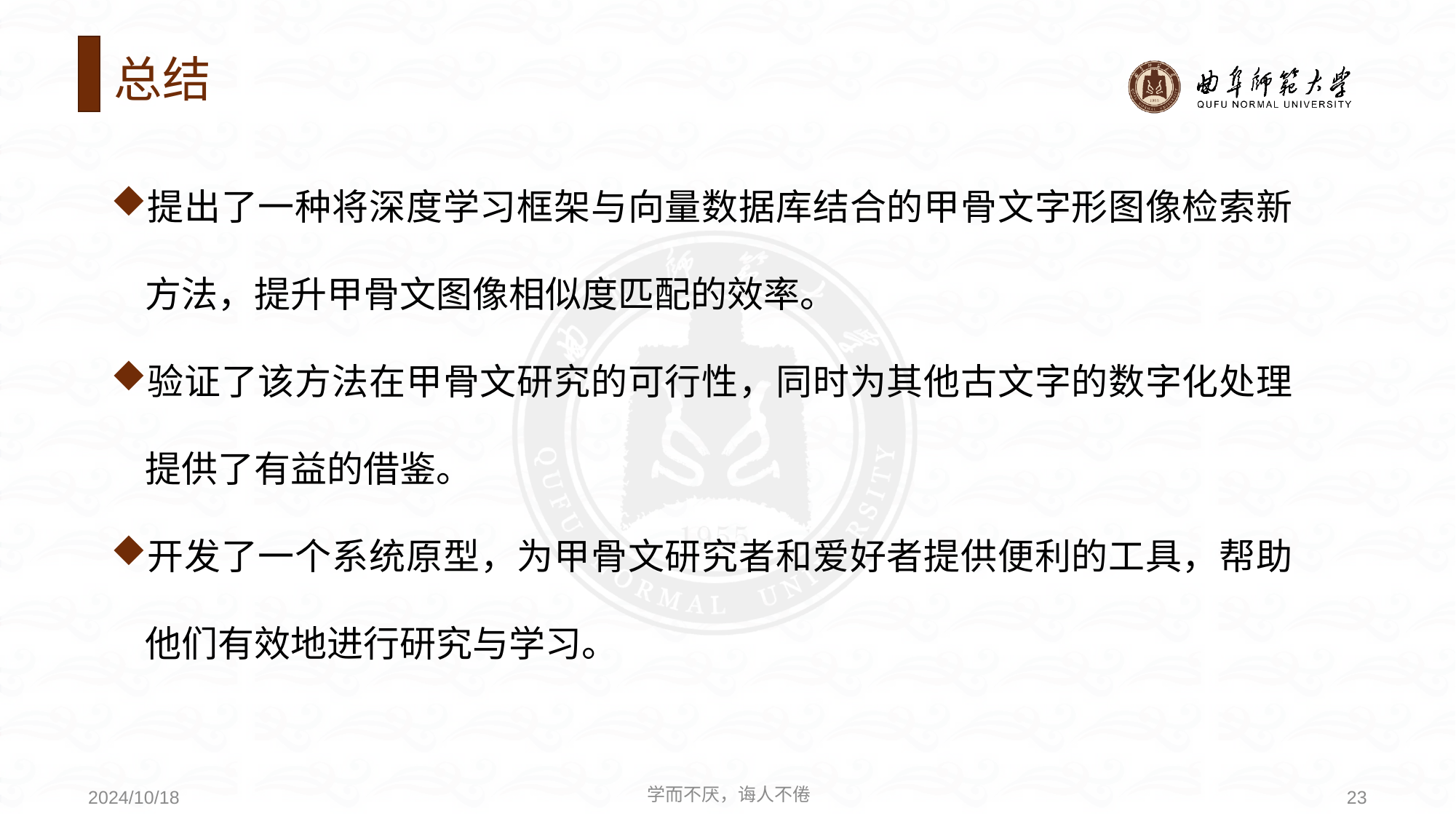

# 总结

提出了一种将深度学习框架与向量数据库结合的甲骨文字形图像检索新方法，提升甲骨文图像相似度匹配的效率。
验证了该方法在甲骨文研究的可行性，同时为其他古文字的数字化处理提供了有益的借鉴。
开发了一个系统原型，为甲骨文研究者和爱好者提供便利的工具，帮助他们有效地进行研究与学习。
学而不厌，诲人不倦
23
2024/10/18